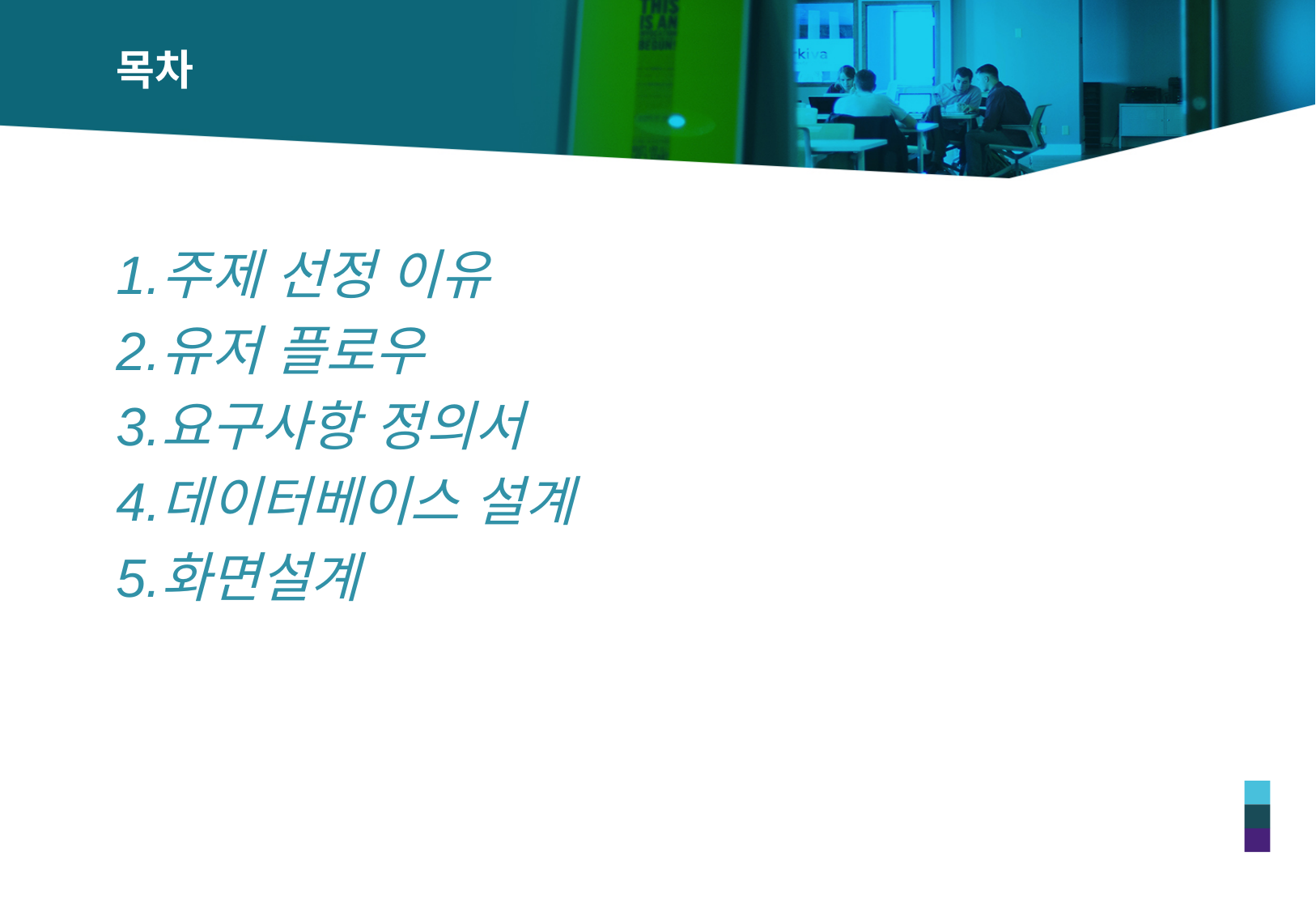

# 목차

주제 선정 이유
유저 플로우
요구사항 정의서
데이터베이스 설계
화면설계